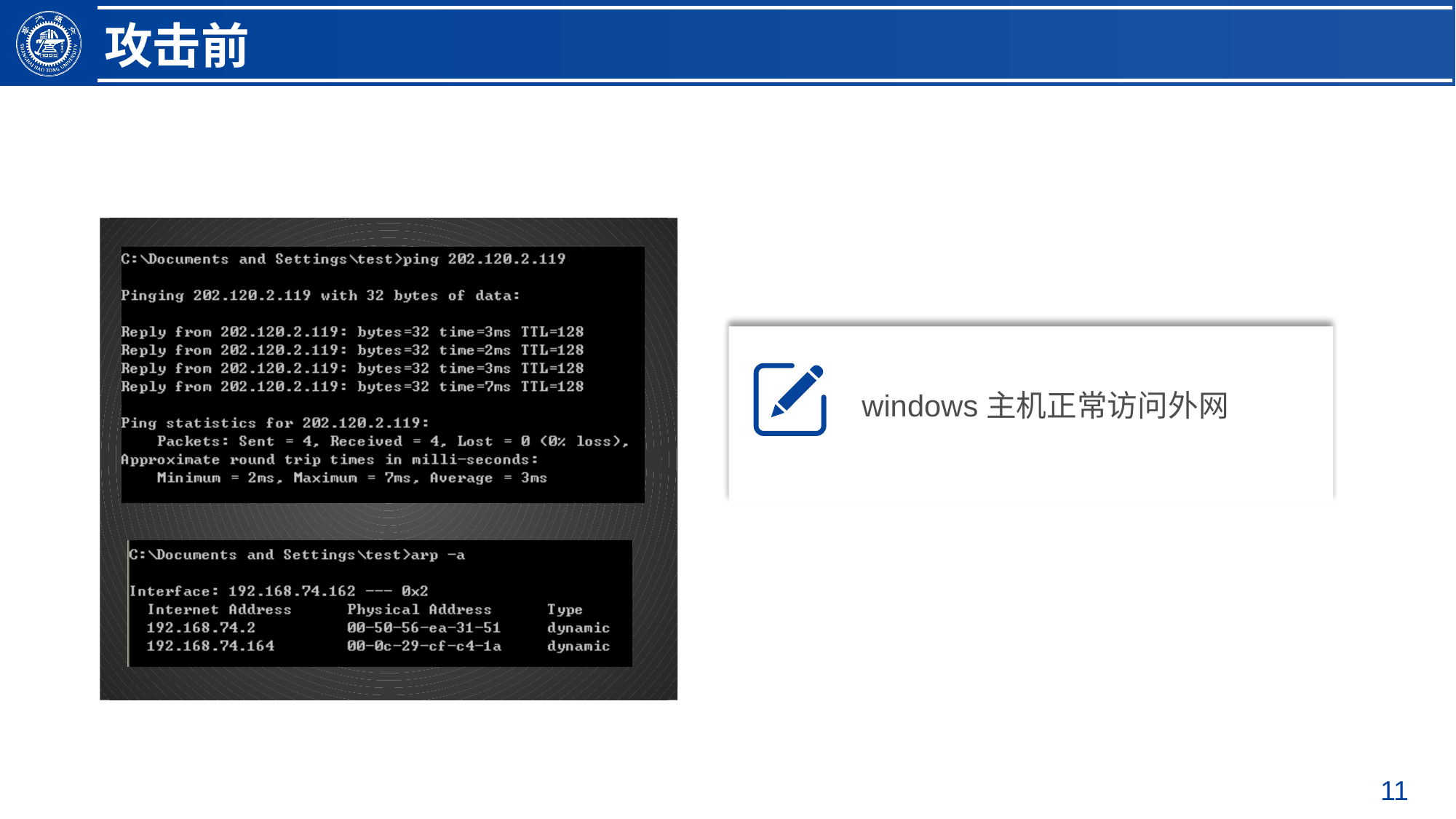

攻击前

### Chart

| Category |
|---|

windows主机正常访问外网
11